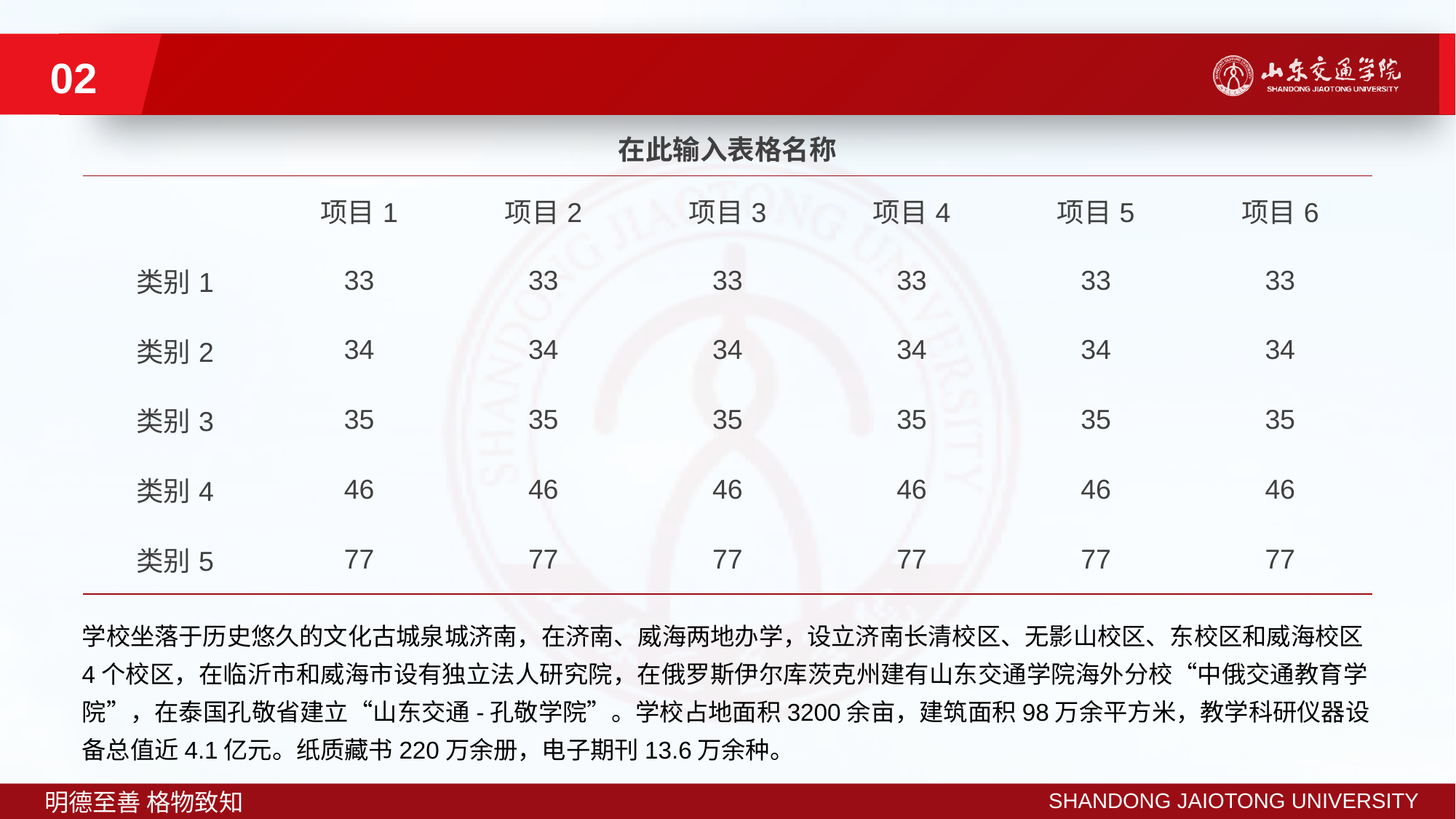

02
在此输入表格名称
|  | 项目1 | 项目2 | 项目3 | 项目4 | 项目5 | 项目6 |
| --- | --- | --- | --- | --- | --- | --- |
| 类别1 | 33 | 33 | 33 | 33 | 33 | 33 |
| 类别2 | 34 | 34 | 34 | 34 | 34 | 34 |
| 类别3 | 35 | 35 | 35 | 35 | 35 | 35 |
| 类别4 | 46 | 46 | 46 | 46 | 46 | 46 |
| 类别5 | 77 | 77 | 77 | 77 | 77 | 77 |
学校坐落于历史悠久的文化古城泉城济南，在济南、威海两地办学，设立济南长清校区、无影山校区、东校区和威海校区4个校区，在临沂市和威海市设有独立法人研究院，在俄罗斯伊尔库茨克州建有山东交通学院海外分校“中俄交通教育学院”，在泰国孔敬省建立“山东交通-孔敬学院”。学校占地面积3200余亩，建筑面积98万余平方米，教学科研仪器设备总值近4.1亿元。纸质藏书220万余册，电子期刊13.6万余种。